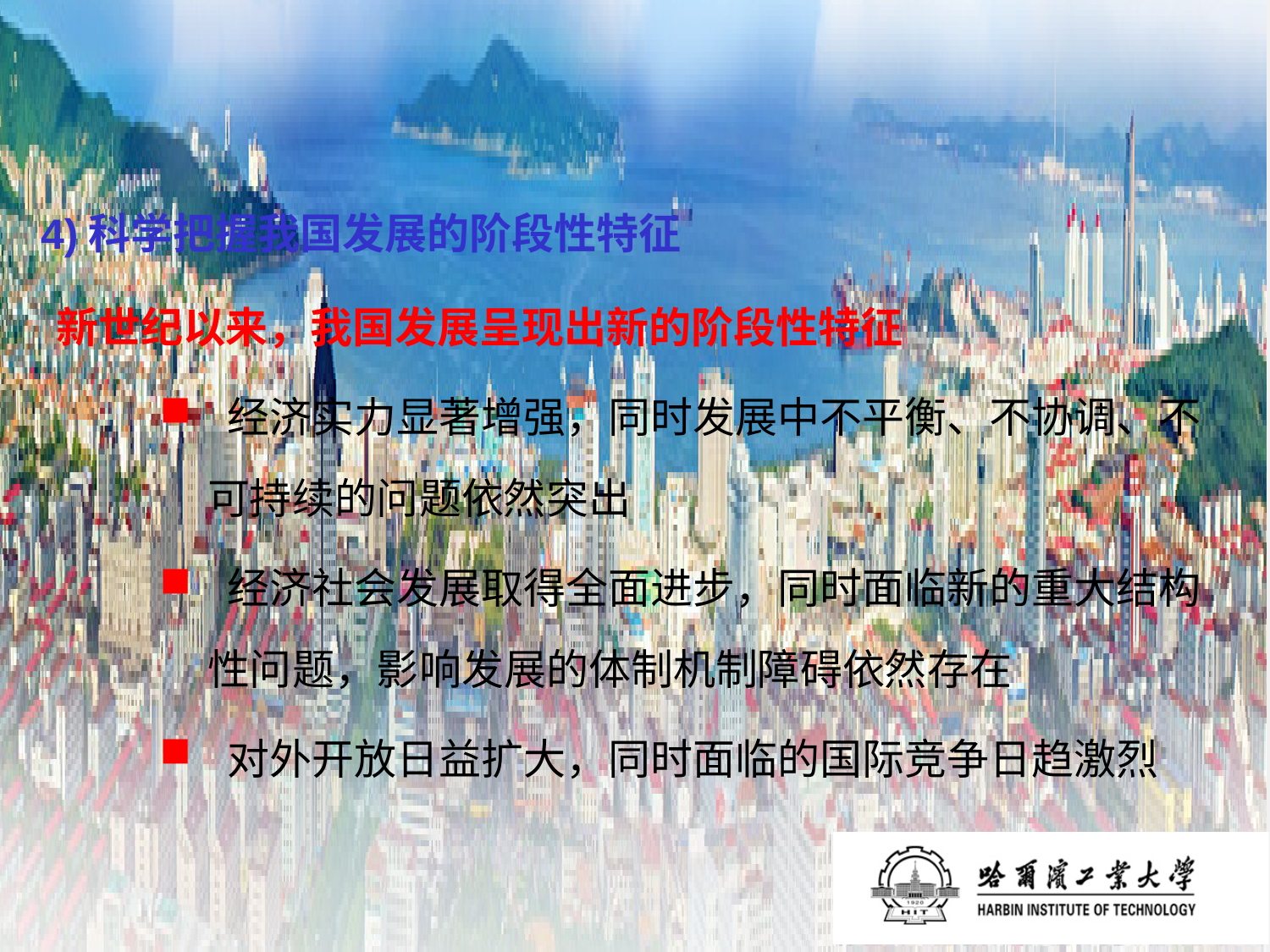

# 4)科学把握我国发展的阶段性特征
新世纪以来，我国发展呈现出新的阶段性特征
 经济实力显著增强，同时发展中不平衡、不协调、不可持续的问题依然突出
 经济社会发展取得全面进步，同时面临新的重大结构性问题，影响发展的体制机制障碍依然存在
 对外开放日益扩大，同时面临的国际竞争日趋激烈